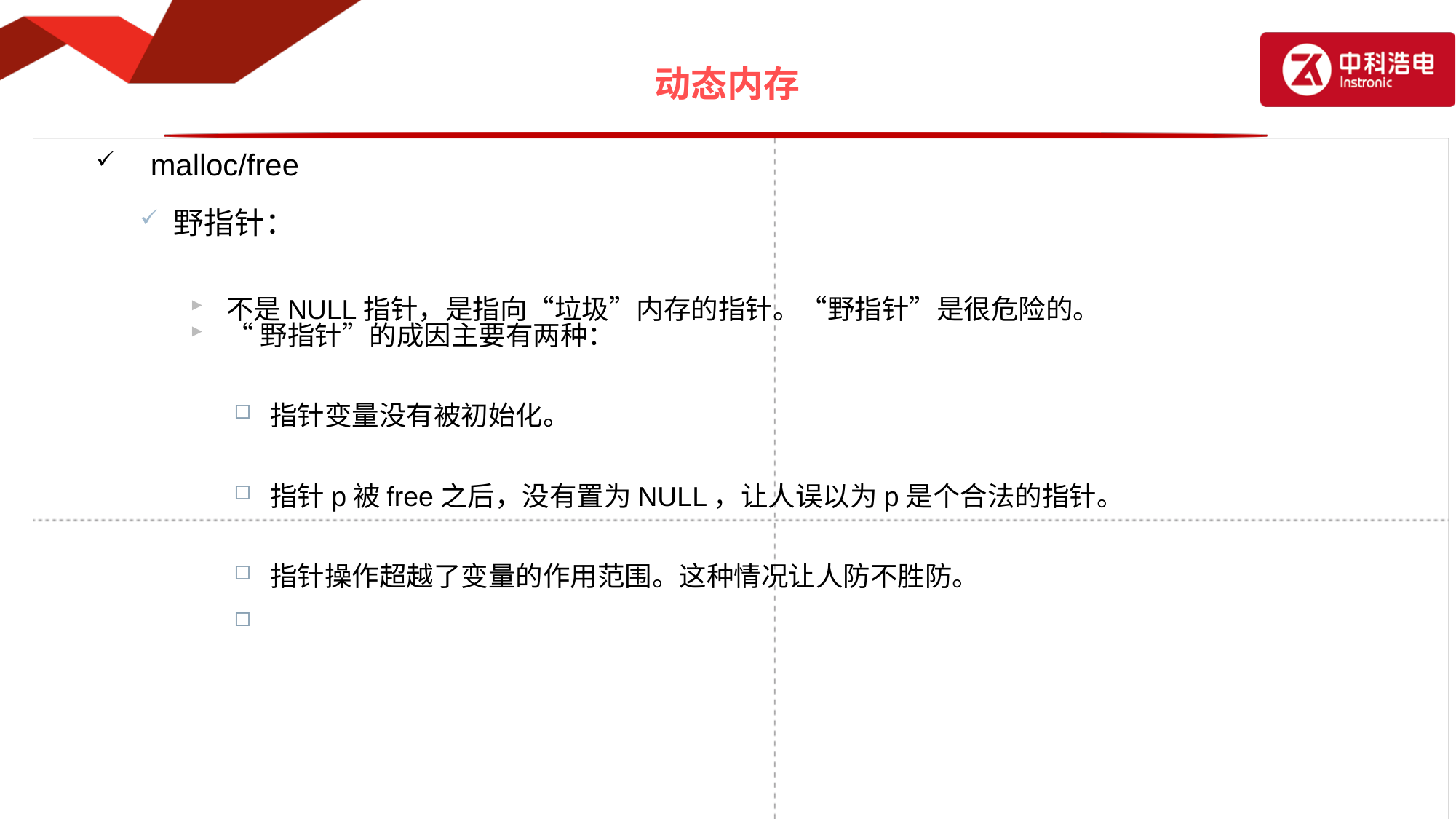

# 动态内存
malloc/free

野指针：

不是NULL指针，是指向“垃圾”内存的指针。“野指针”是很危险的。
“野指针”的成因主要有两种：

指针变量没有被初始化。

指针p被free之后，没有置为NULL，让人误以为p是个合法的指针。

指针操作超越了变量的作用范围。这种情况让人防不胜防。